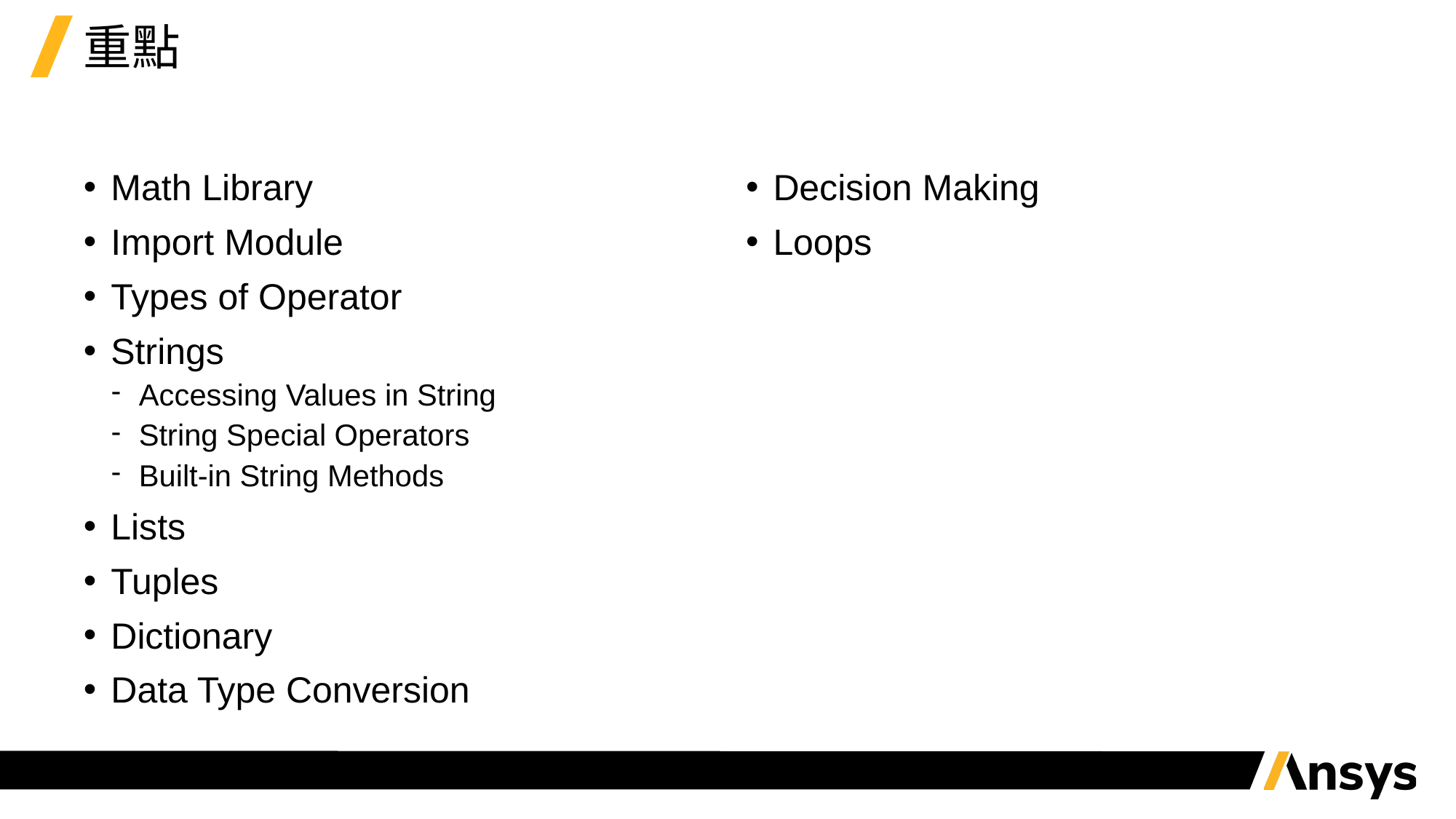

# 重點
Math Library
Import Module
Types of Operator
Strings
Accessing Values in String
String Special Operators
Built-in String Methods
Lists
Tuples
Dictionary
Data Type Conversion
Decision Making
Loops